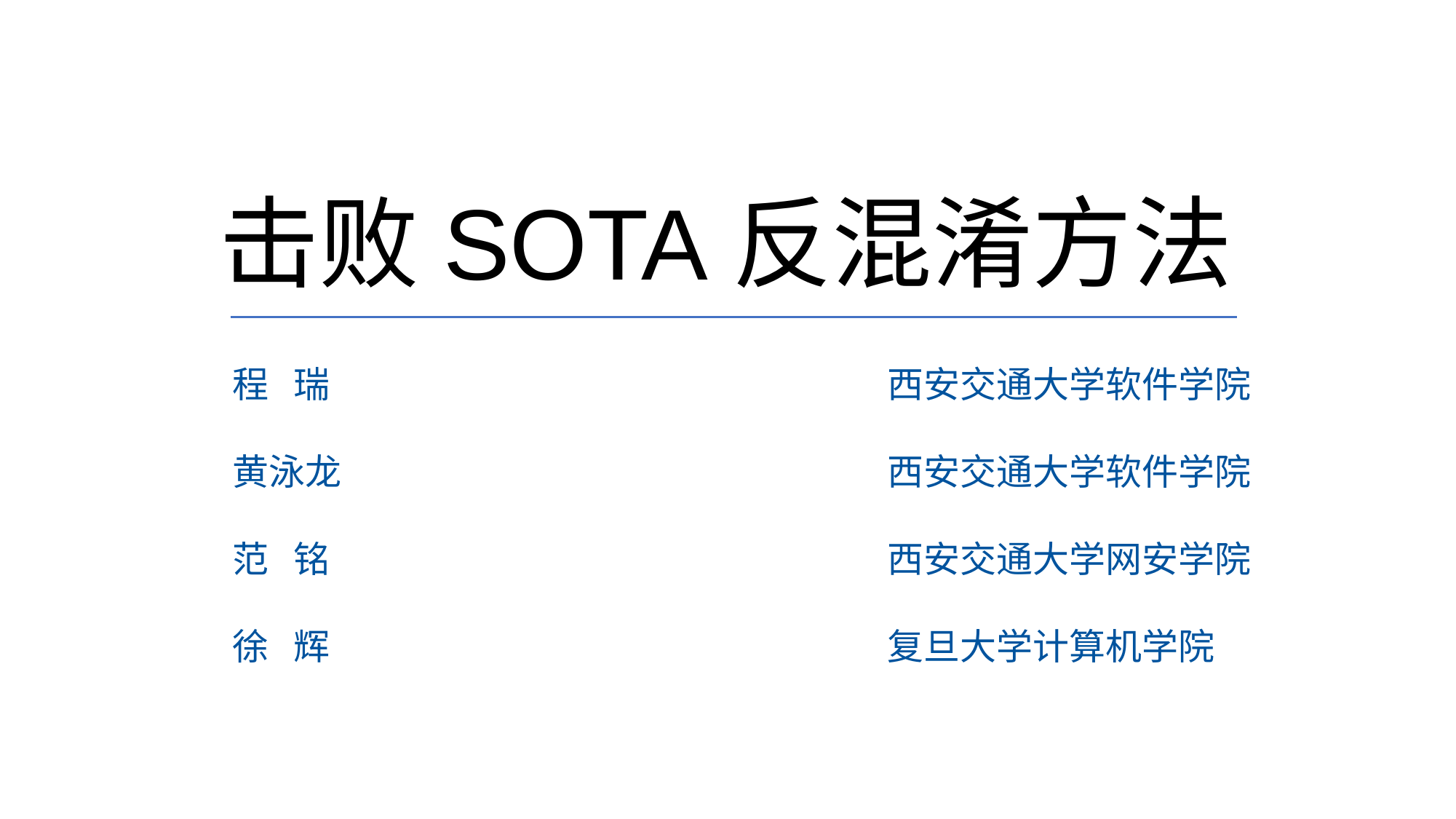

击败SOTA反混淆方法
	程   瑞						西安交通大学软件学院

	黄泳龙					西安交通大学软件学院

	范   铭						西安交通大学网安学院

	徐   辉						复旦大学计算机学院